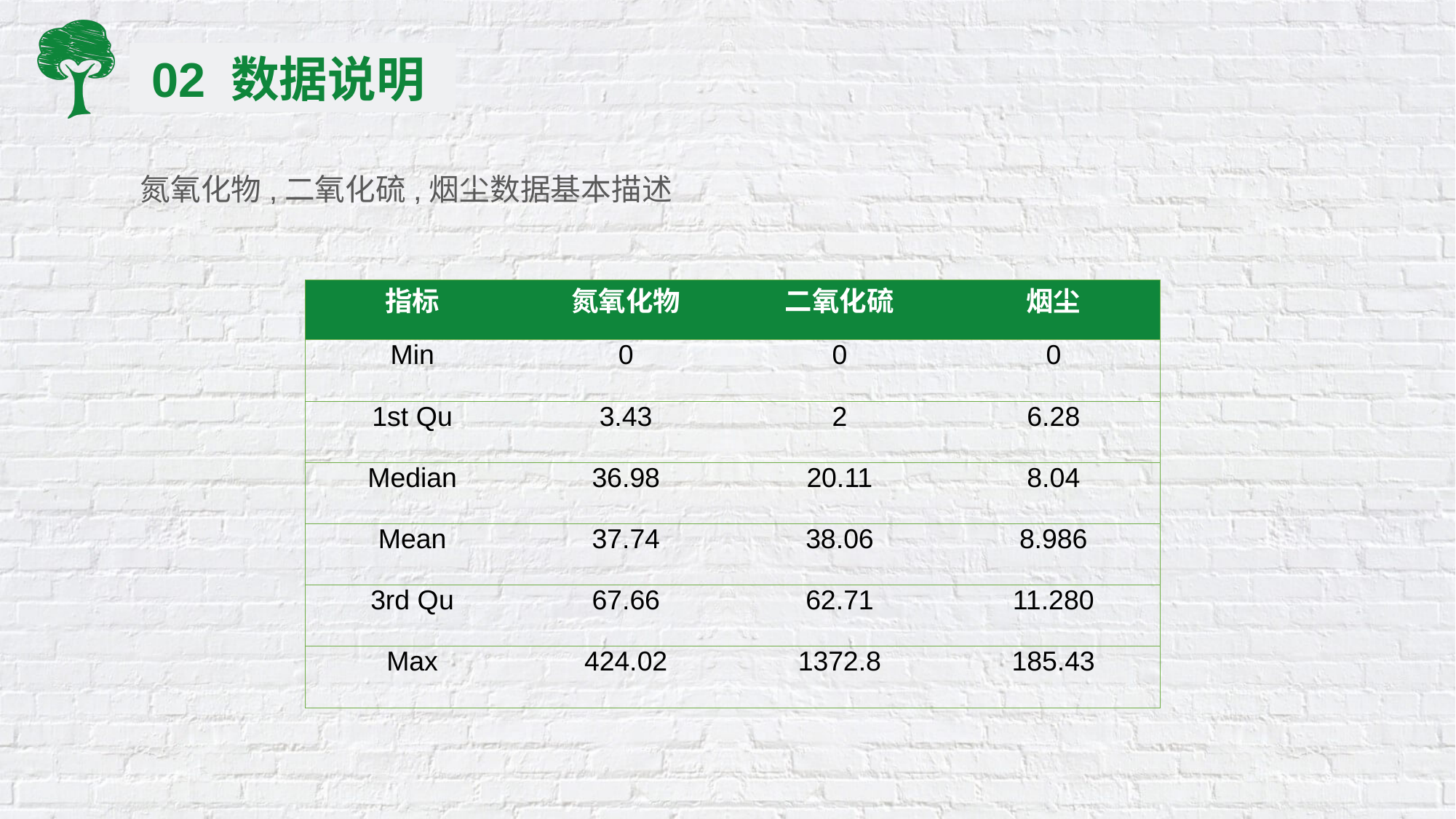

03 描述分析
02 数据说明
氮氧化物,二氧化硫,烟尘数据基本描述
| 指标 | 氮氧化物 | 二氧化硫 | 烟尘 |
| --- | --- | --- | --- |
| Min | 0 | 0 | 0 |
| 1st Qu | 3.43 | 2 | 6.28 |
| Median | 36.98 | 20.11 | 8.04 |
| Mean | 37.74 | 38.06 | 8.986 |
| 3rd Qu | 67.66 | 62.71 | 11.280 |
| Max | 424.02 | 1372.8 | 185.43 |